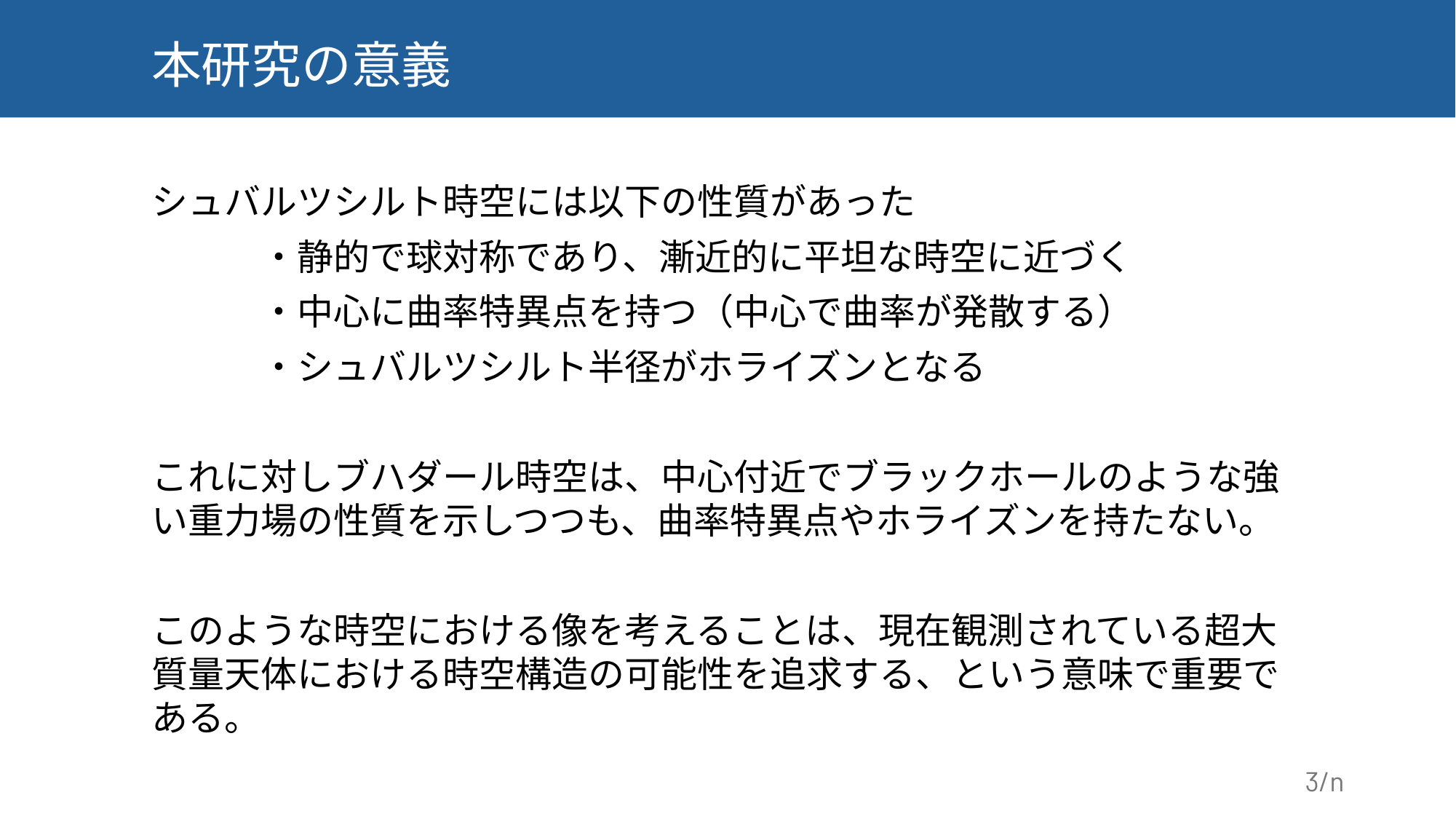

# 本研究の意義
シュバルツシルト時空には以下の性質があった
	・静的で球対称であり、漸近的に平坦な時空に近づく
	・中心に曲率特異点を持つ（中心で曲率が発散する）
	・シュバルツシルト半径がホライズンとなる

これに対しブハダール時空は、中心付近でブラックホールのような強い重力場の性質を示しつつも、曲率特異点やホライズンを持たない。

このような時空における像を考えることは、現在観測されている超大質量天体における時空構造の可能性を追求する、という意味で重要である。
3/n